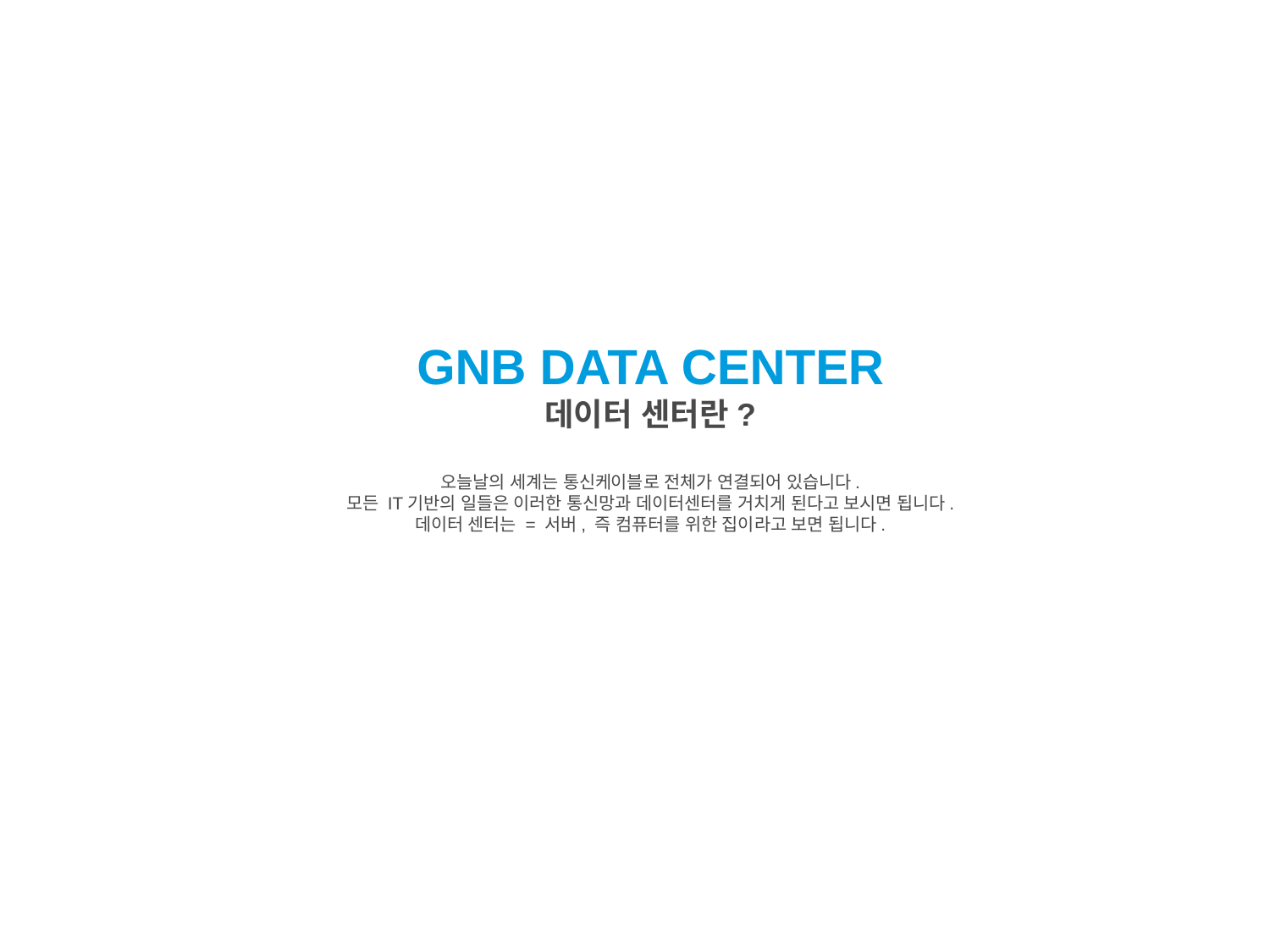

GNB DATA CENTER
데이터 센터란?

오늘날의 세계는 통신케이블로 전체가 연결되어 있습니다.
모든 IT기반의 일들은 이러한 통신망과 데이터센터를 거치게 된다고 보시면 됩니다.
데이터 센터는 = 서버, 즉 컴퓨터를 위한 집이라고 보면 됩니다.